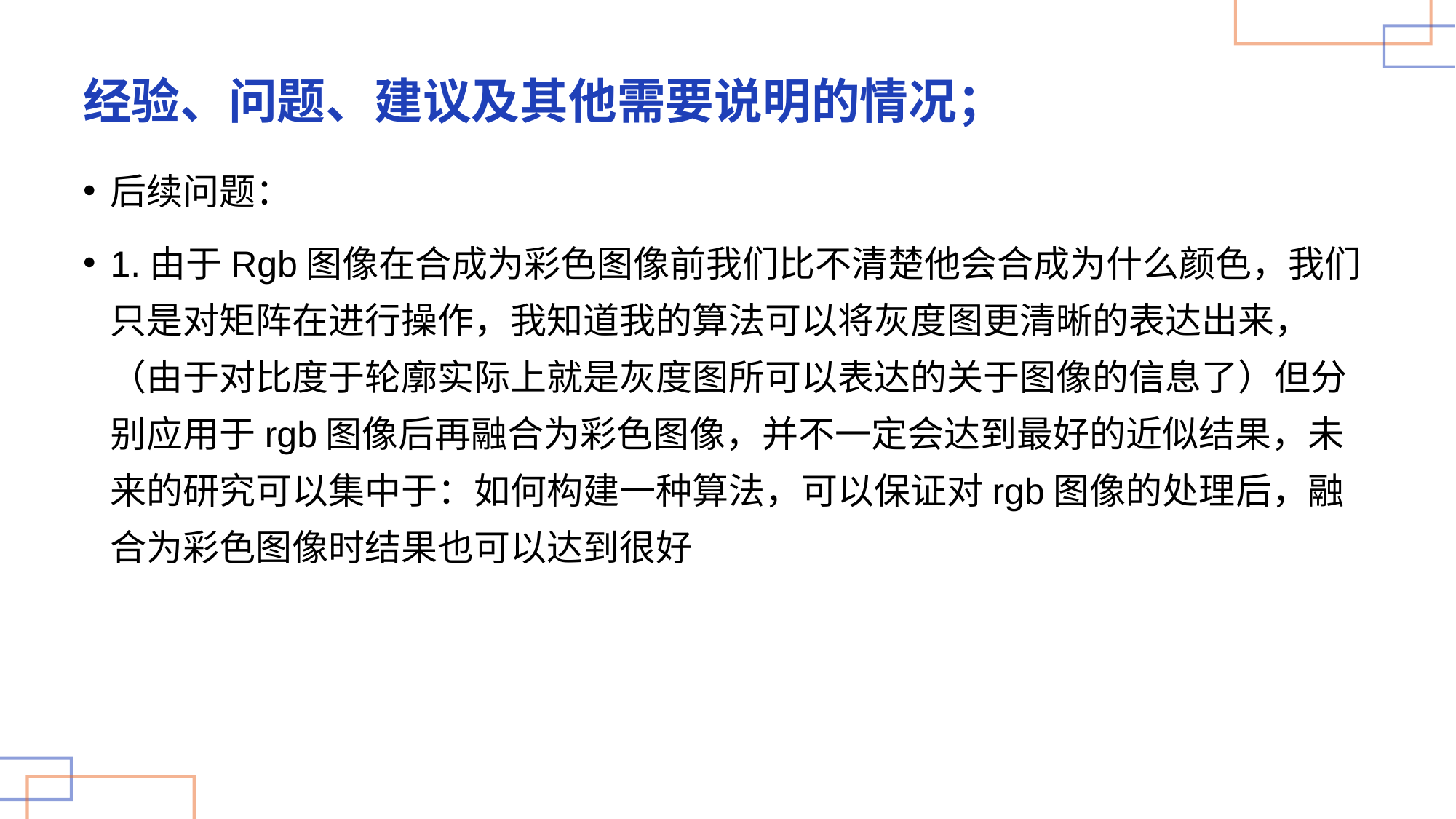

# 经验、问题、建议及其他需要说明的情况；
后续问题：
1.由于Rgb图像在合成为彩色图像前我们比不清楚他会合成为什么颜色，我们只是对矩阵在进行操作，我知道我的算法可以将灰度图更清晰的表达出来，（由于对比度于轮廓实际上就是灰度图所可以表达的关于图像的信息了）但分别应用于rgb图像后再融合为彩色图像，并不一定会达到最好的近似结果，未来的研究可以集中于：如何构建一种算法，可以保证对rgb图像的处理后，融合为彩色图像时结果也可以达到很好